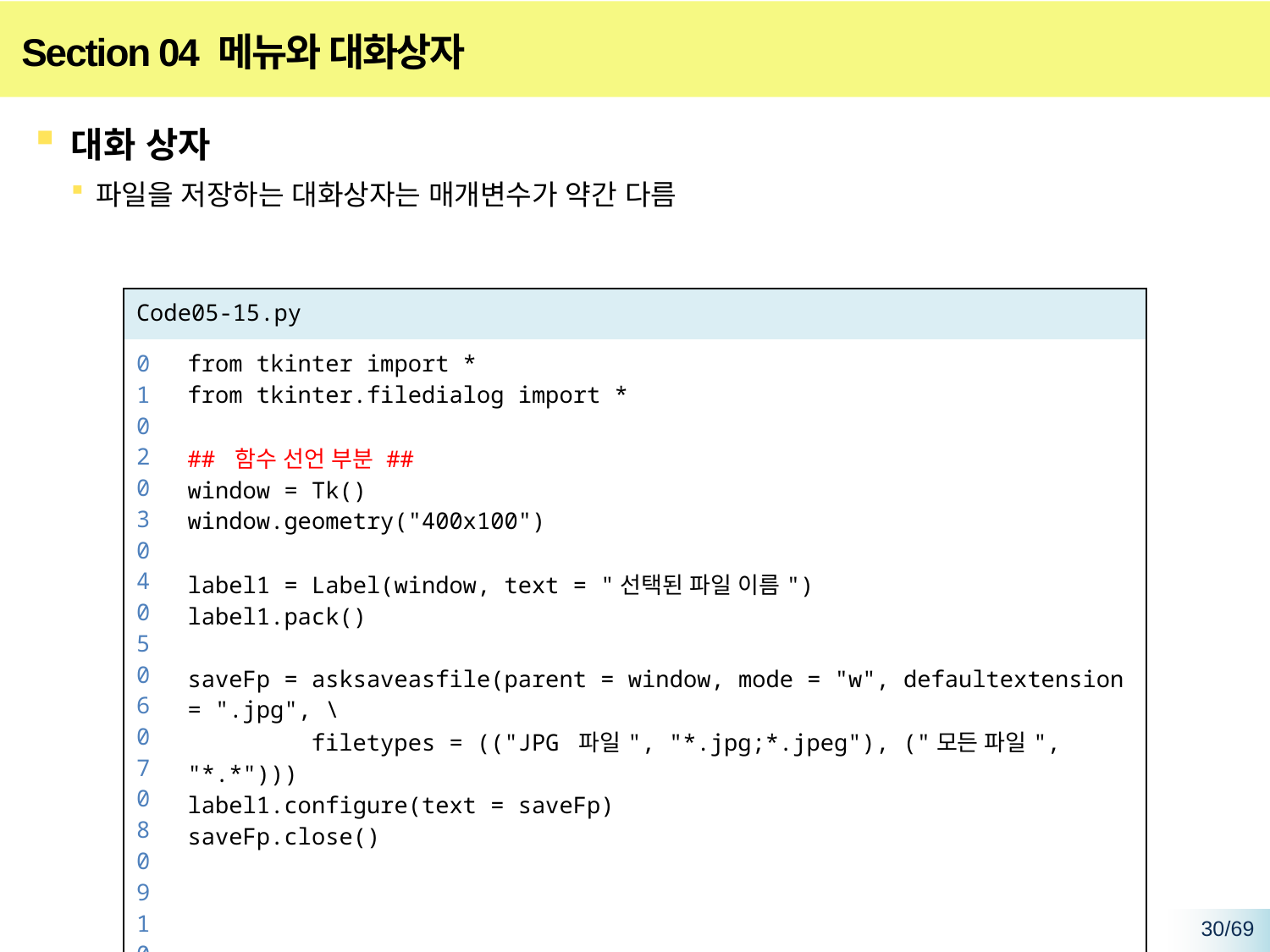

# Section 04 메뉴와 대화상자
대화 상자
파일을 저장하는 대화상자는 매개변수가 약간 다름
| Code05-15.py |  |
| --- | --- |
| 01 02 03 04 05 06 07 08 09 10 11 12 13 14 | from tkinter import \* from tkinter.filedialog import \* ## 함수 선언 부분 ## window = Tk() window.geometry("400x100") label1 = Label(window, text = "선택된 파일 이름") label1.pack() saveFp = asksaveasfile(parent = window, mode = "w", defaultextension = ".jpg", \ filetypes = (("JPG 파일", "\*.jpg;\*.jpeg"), ("모든 파일", "\*.\*"))) label1.configure(text = saveFp) saveFp.close() |